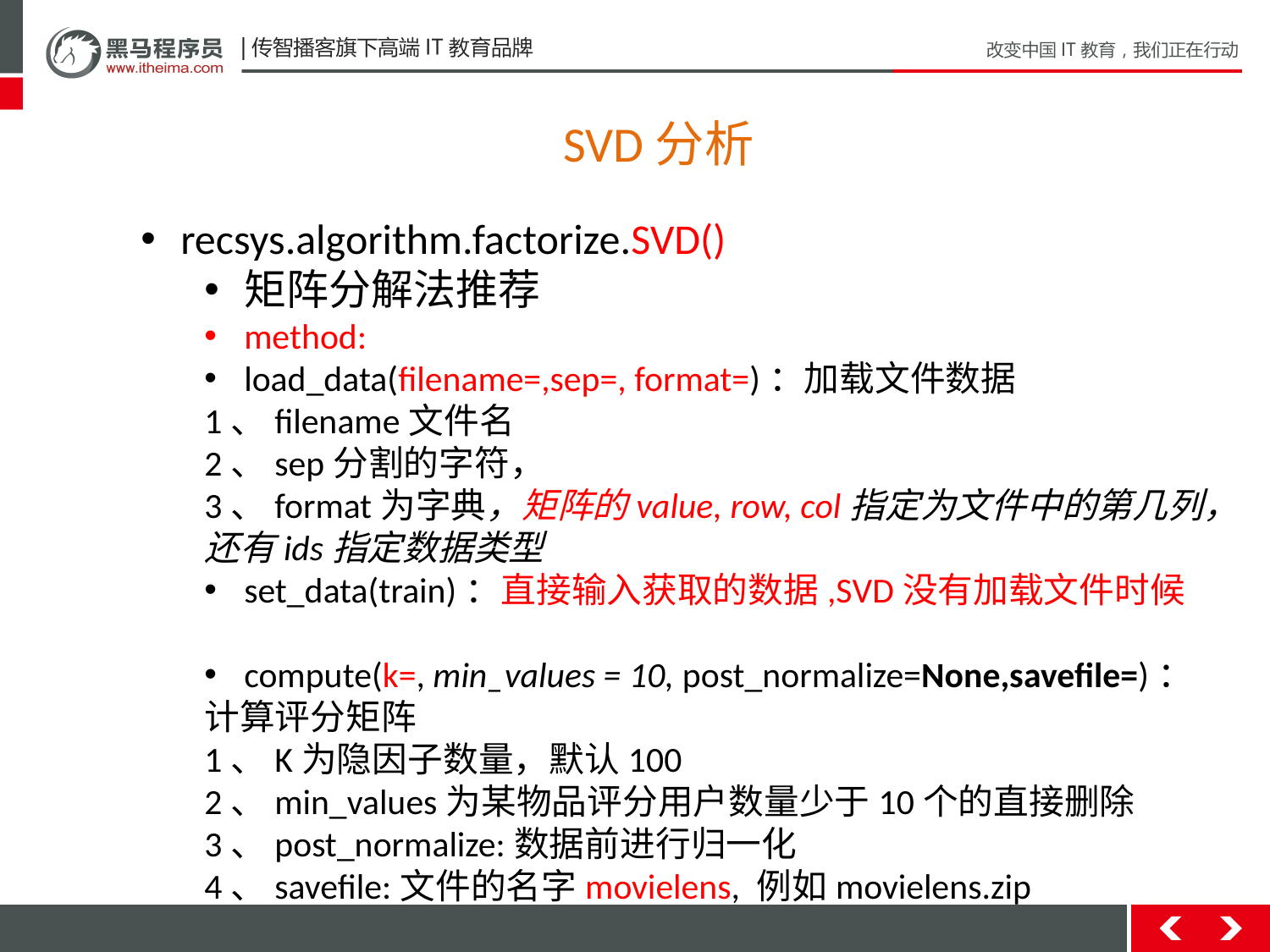

SVD分析
recsys.algorithm.factorize.SVD()
矩阵分解法推荐
method:
load_data(filename=,sep=, format=)：加载文件数据
1、filename文件名
2、sep分割的字符，
3、format为字典，矩阵的value, row, col指定为文件中的第几列，
还有ids指定数据类型
set_data(train)：直接输入获取的数据,SVD没有加载文件时候

compute(k=, min_values = 10, post_normalize=None,savefile=)：
计算评分矩阵
1、K为隐因子数量，默认100
2、min_values为某物品评分用户数量少于10个的直接删除
3、post_normalize:数据前进行归一化
4、savefile:文件的名字movielens, 例如movielens.zip